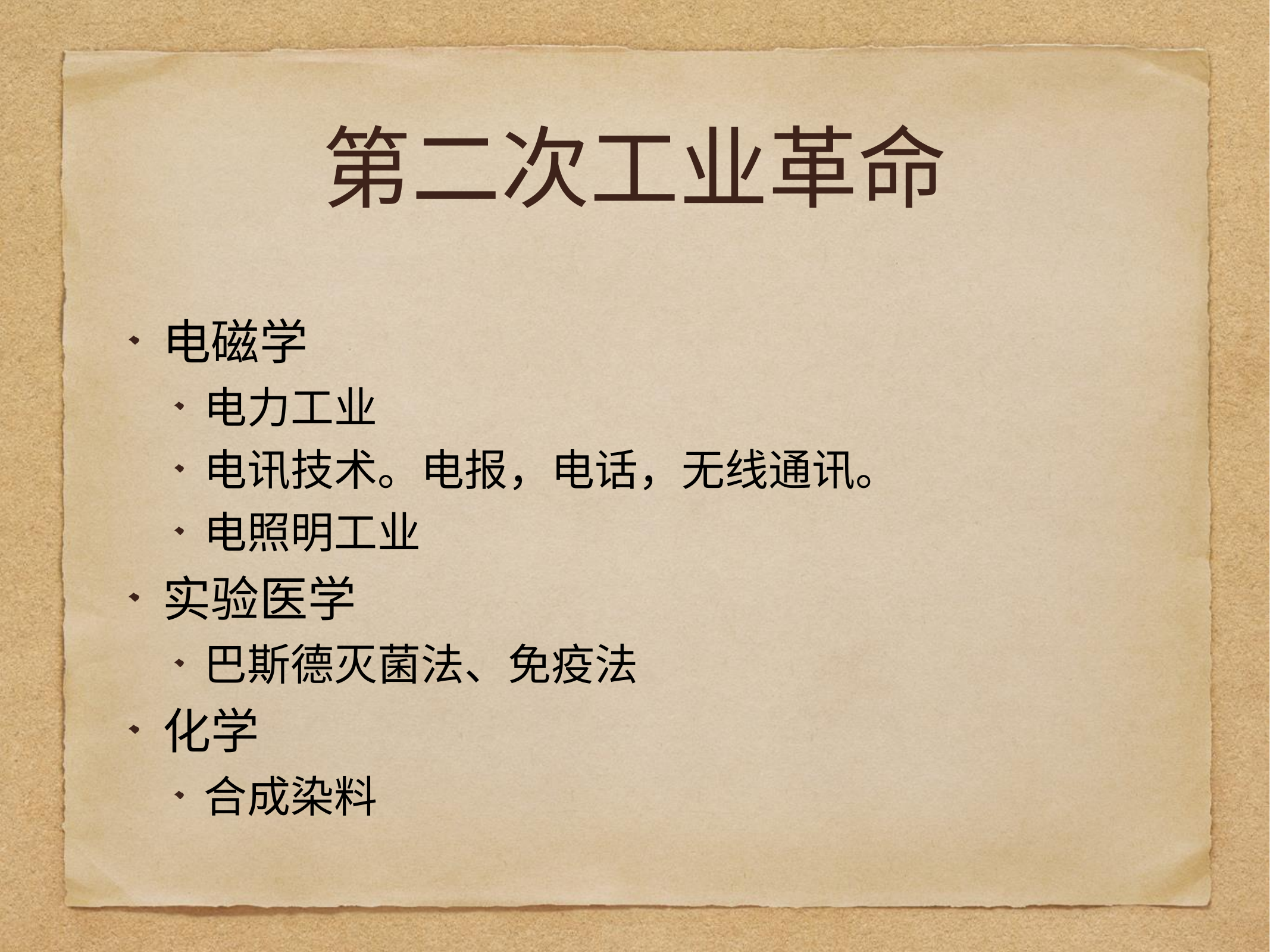

# 第二次工业革命
电磁学
电力工业
电讯技术。电报，电话，无线通讯。
电照明工业
实验医学
巴斯德灭菌法、免疫法
化学
合成染料